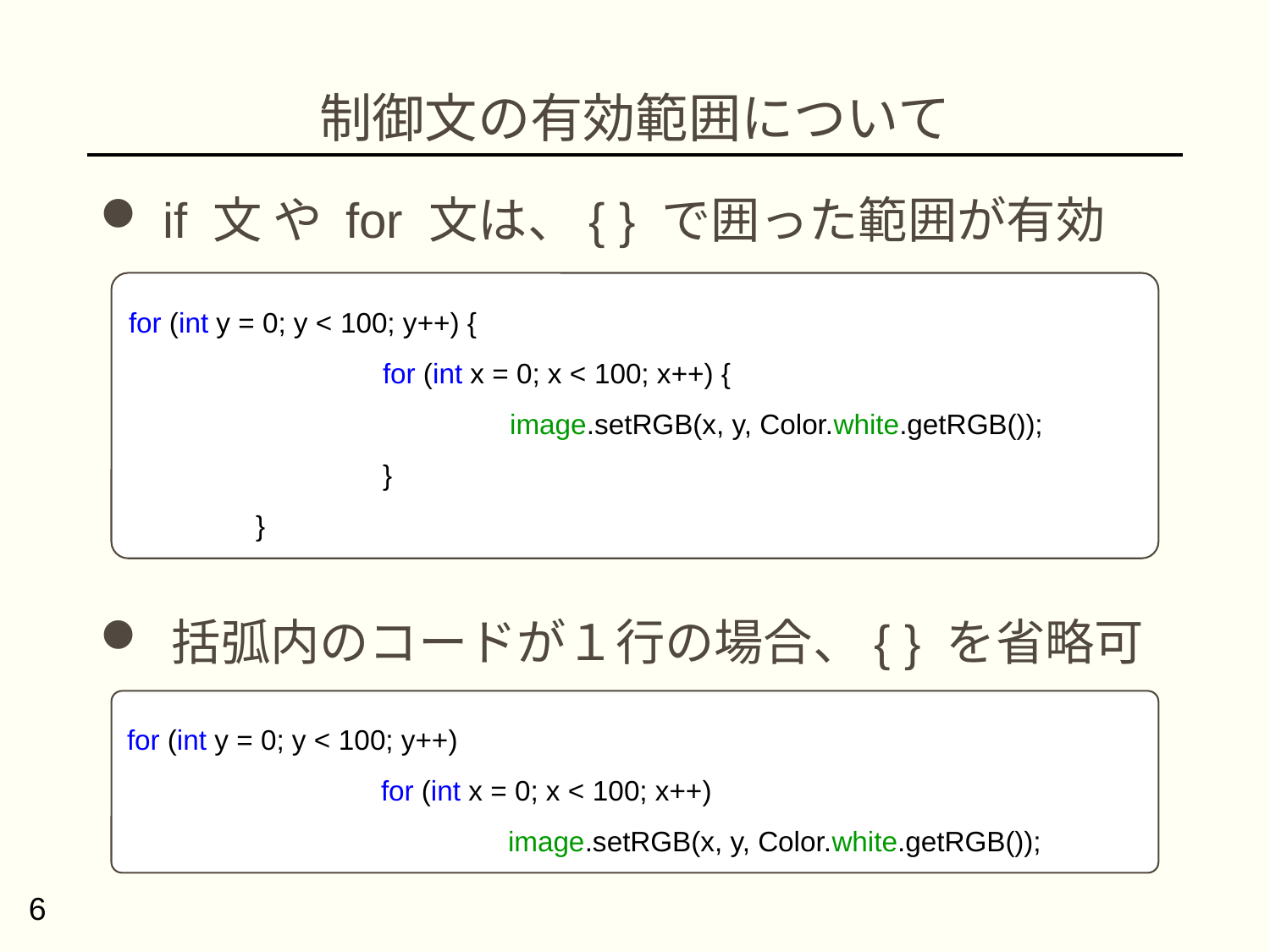

# 制御文の有効範囲について
 if 文 や for 文は、{ } で囲った範囲が有効
for (int y = 0; y < 100; y++) {
		for (int x = 0; x < 100; x++) {
			image.setRGB(x, y, Color.white.getRGB());
		}
	}
 括弧内のコードが１行の場合、{ } を省略可
for (int y = 0; y < 100; y++)
		for (int x = 0; x < 100; x++)
			image.setRGB(x, y, Color.white.getRGB());
6